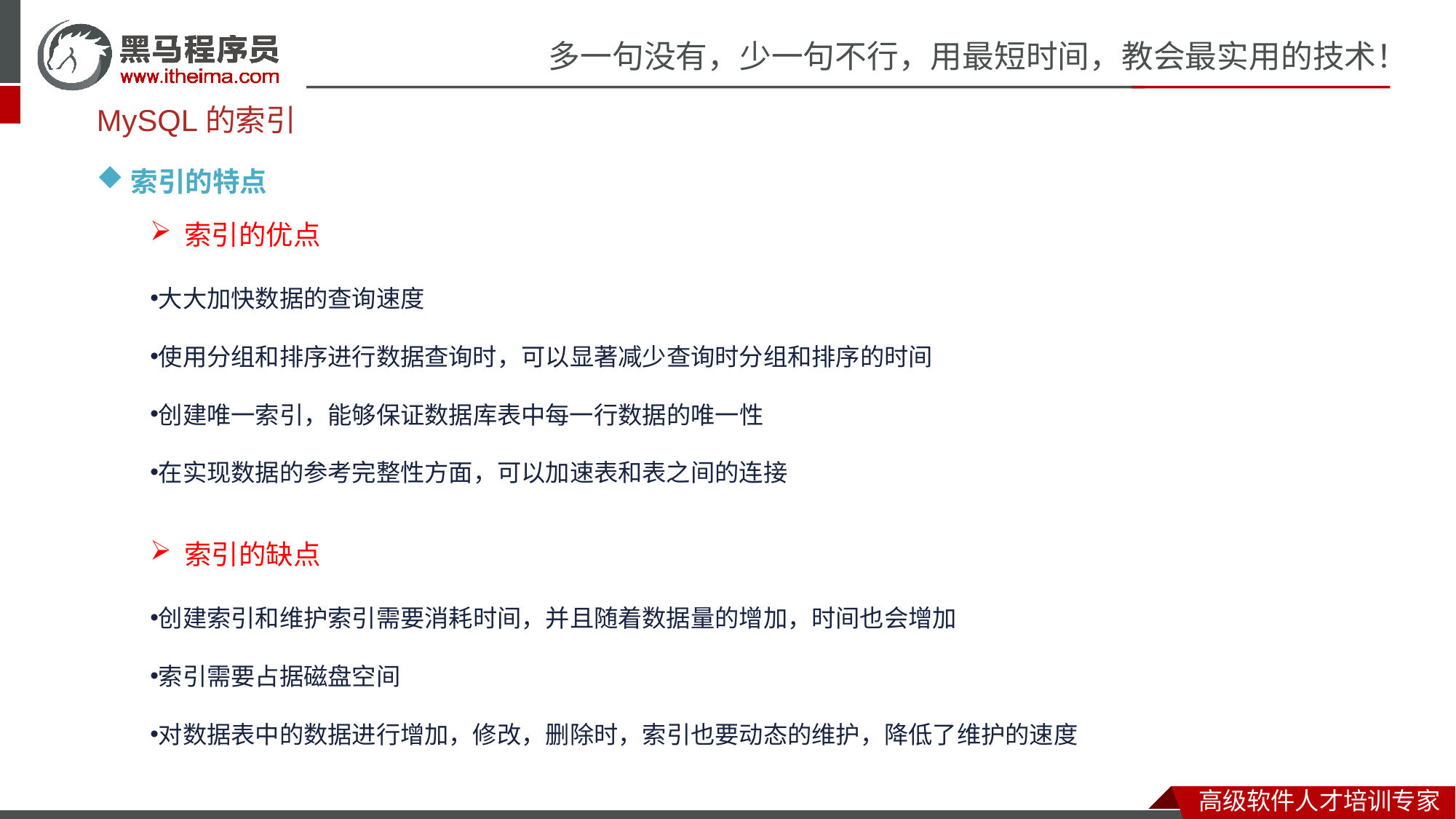

MySQL的索引
索引的特点
索引的优点

大大加快数据的查询速度

使用分组和排序进行数据查询时，可以显著减少查询时分组和排序的时间

创建唯一索引，能够保证数据库表中每一行数据的唯一性

在实现数据的参考完整性方面，可以加速表和表之间的连接

索引的缺点

创建索引和维护索引需要消耗时间，并且随着数据量的增加，时间也会增加

索引需要占据磁盘空间

对数据表中的数据进行增加，修改，删除时，索引也要动态的维护，降低了维护的速度